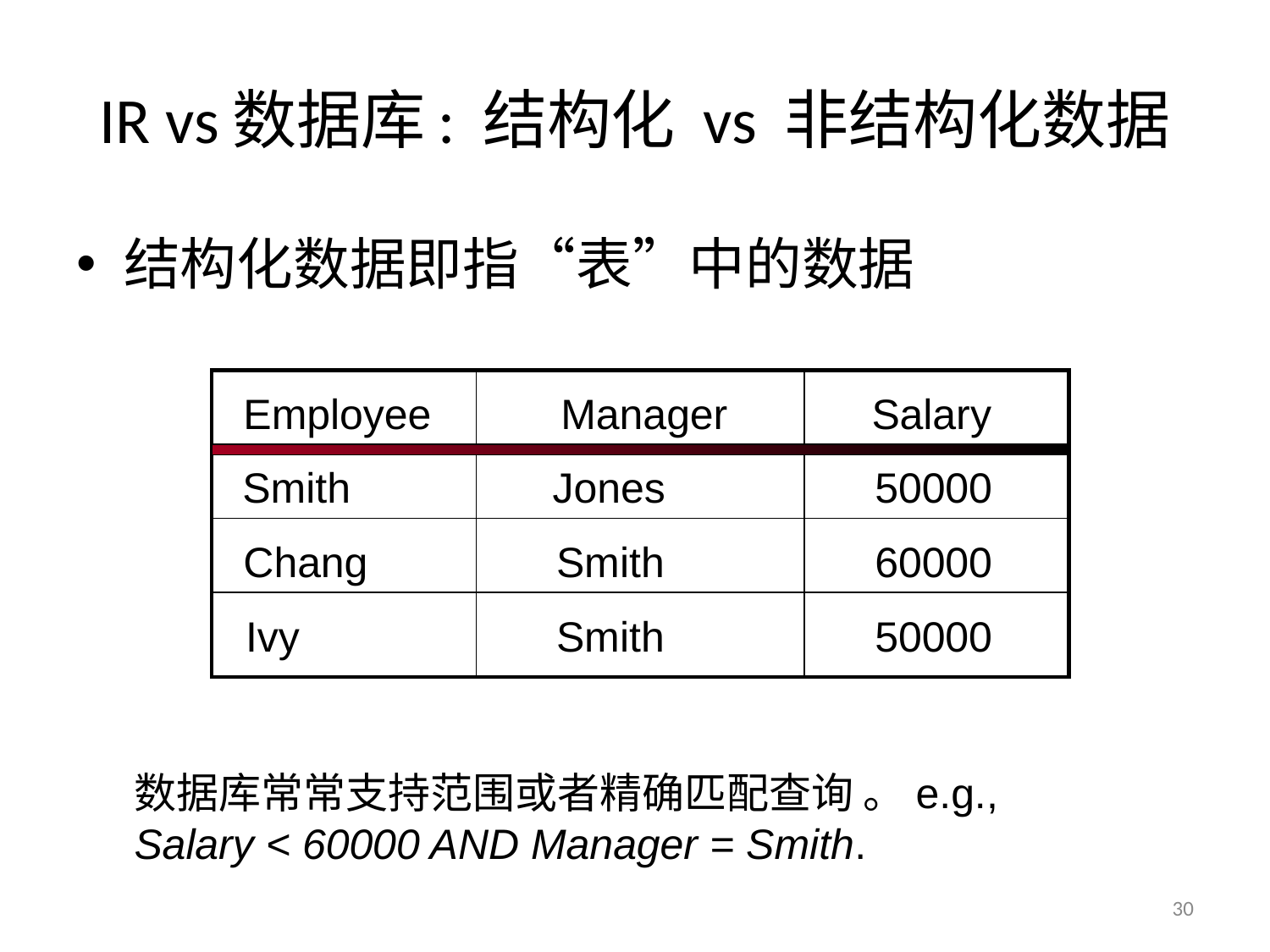

# IR vs数据库: 结构化 vs 非结构化数据
结构化数据即指“表”中的数据

Employee
Manager
Salary

Smith
Jones
50000

Chang
Smith
60000
Ivy
Smith
50000
数据库常常支持范围或者精确匹配查询 。e.g.,
Salary < 60000 AND Manager = Smith.
30